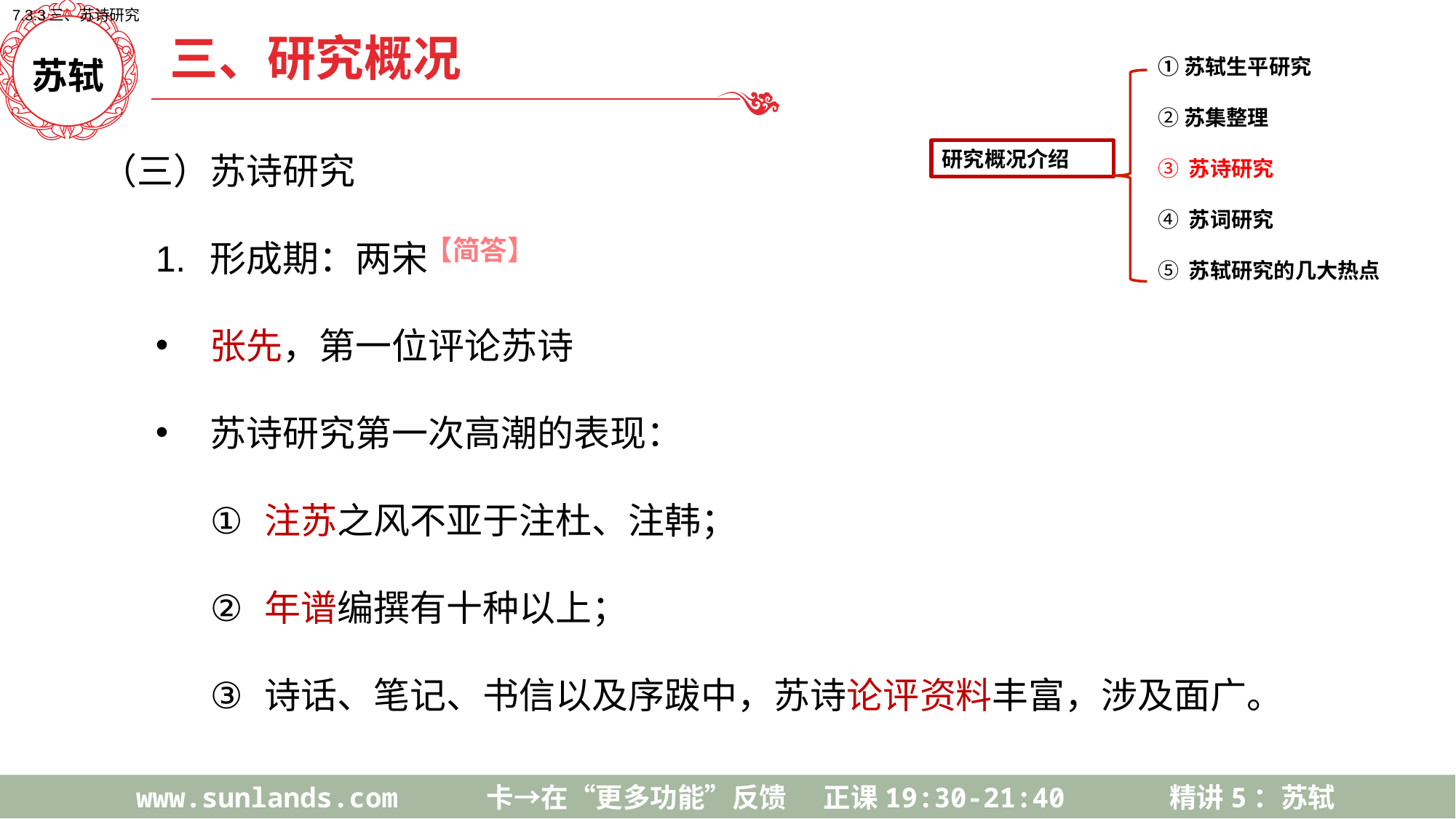

7.3.3三、苏诗研究

三、研究概况
苏轼
①苏轼生平研究

②苏集整理

③ 苏诗研究

④ 苏词研究

⑤ 苏轼研究的几大热点

研究概况介绍

（三）苏诗研究
形成期：两宋
张先，第一位评论苏诗
苏诗研究第一次高潮的表现：
注苏之风不亚于注杜、注韩；
年谱编撰有十种以上；
诗话、笔记、书信以及序跋中，苏诗论评资料丰富，涉及面广。
【简答】